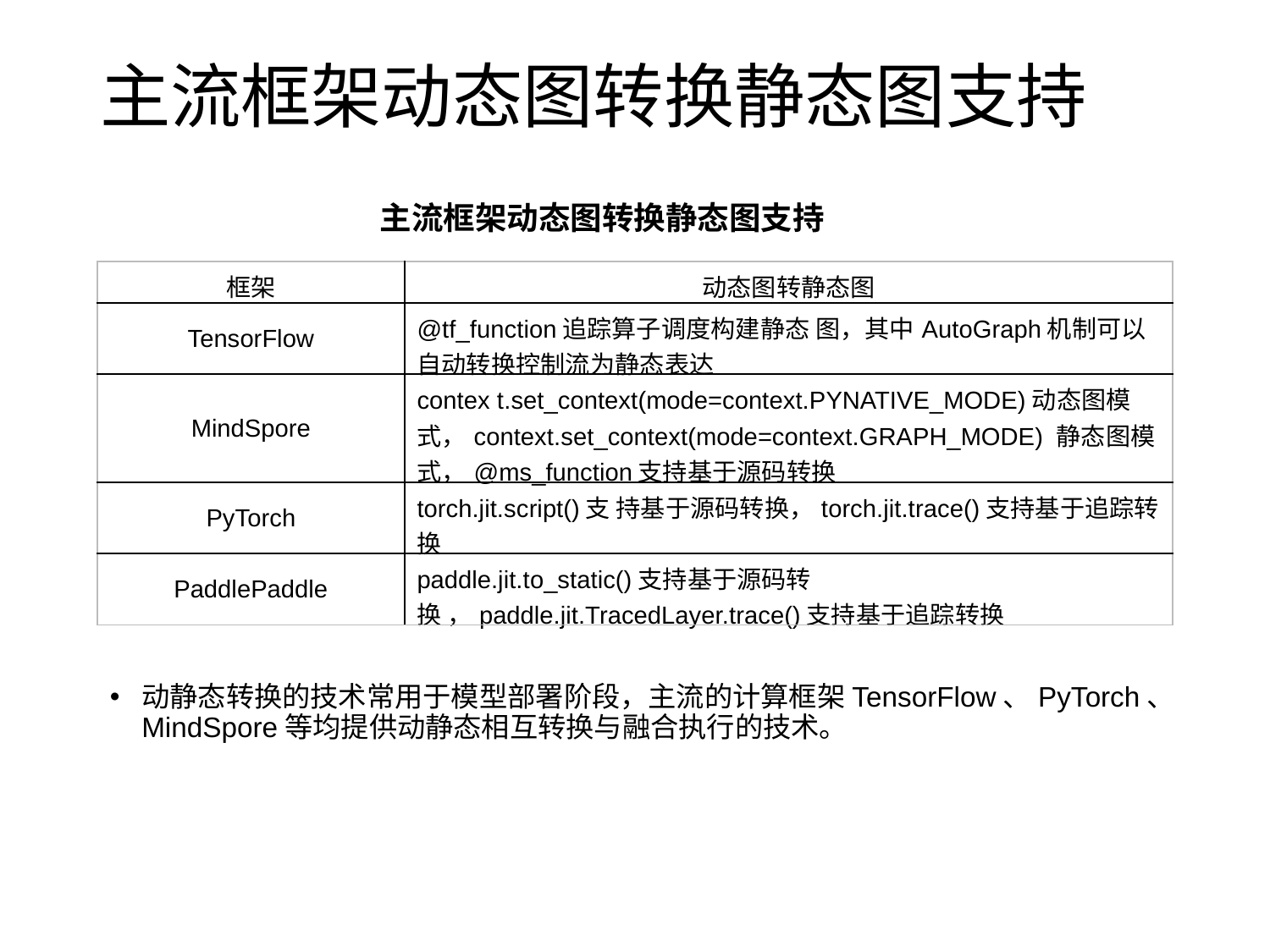

# 主流框架动态图转换静态图支持
主流框架动态图转换静态图支持
| 框架 | 动态图转静态图 |
| --- | --- |
| TensorFlow | @tf\_function追踪算子调度构建静态 图，其中AutoGraph机制可以自动转换控制流为静态表达 |
| MindSpore | contex t.set\_context(mode=context.PYNATIVE\_MODE)动态图模 式，context.set\_context(mode=context.GRAPH\_MODE) 静态图模式，@ms\_function支持基于源码转换 |
| PyTorch | torch.jit.script()支 持基于源码转换，torch.jit.trace()支持基于追踪转换 |
| PaddlePaddle | paddle.jit.to\_static()支持基于源码转换 ，paddle.jit.TracedLayer.trace()支持基于追踪转换 |
动静态转换的技术常用于模型部署阶段，主流的计算框架TensorFlow、PyTorch、MindSpore等均提供动静态相互转换与融合执行的技术。